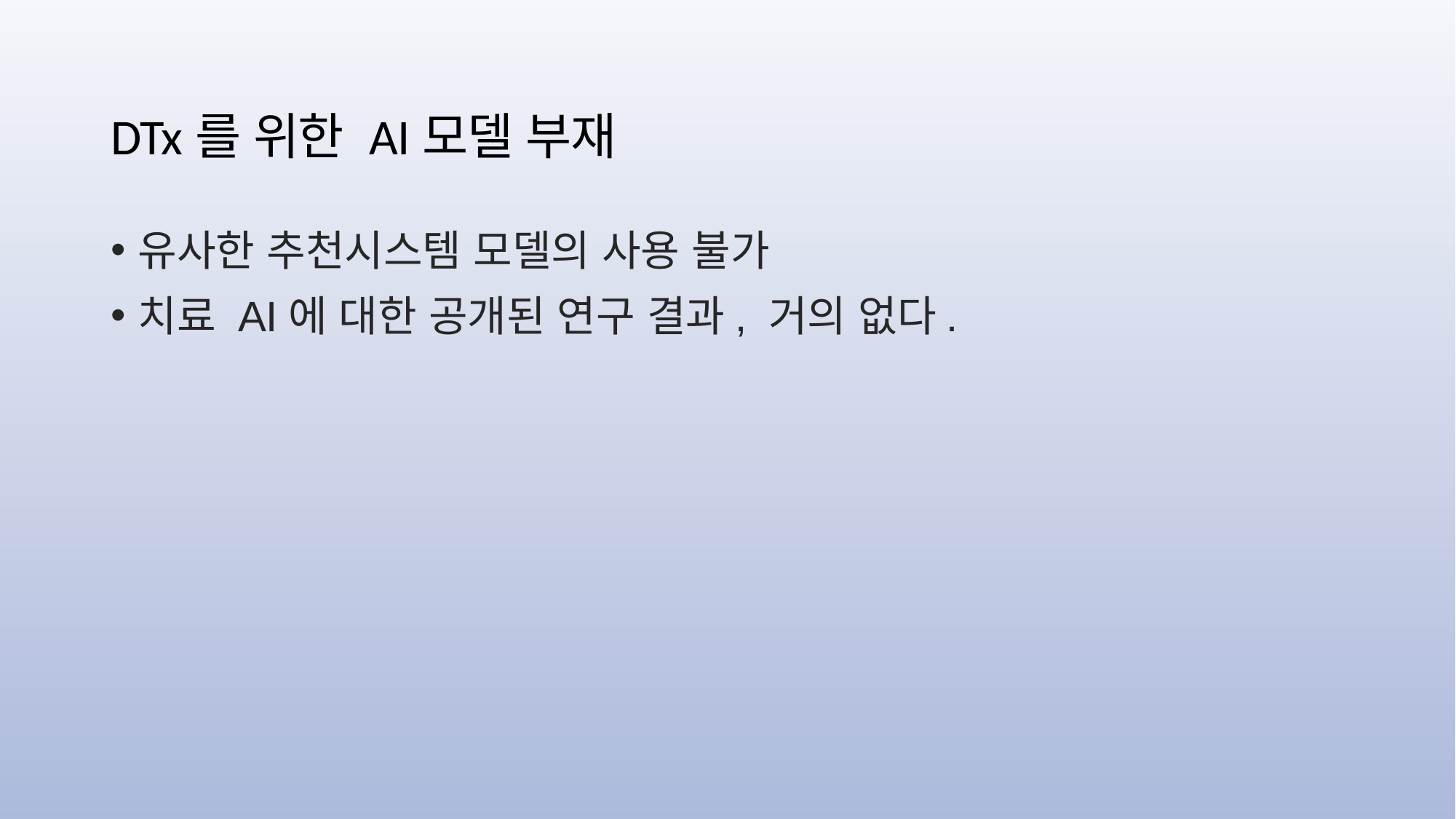

# DTx를 위한 AI모델 부재
유사한 추천시스템 모델의 사용 불가
치료 AI에 대한 공개된 연구 결과, 거의 없다.